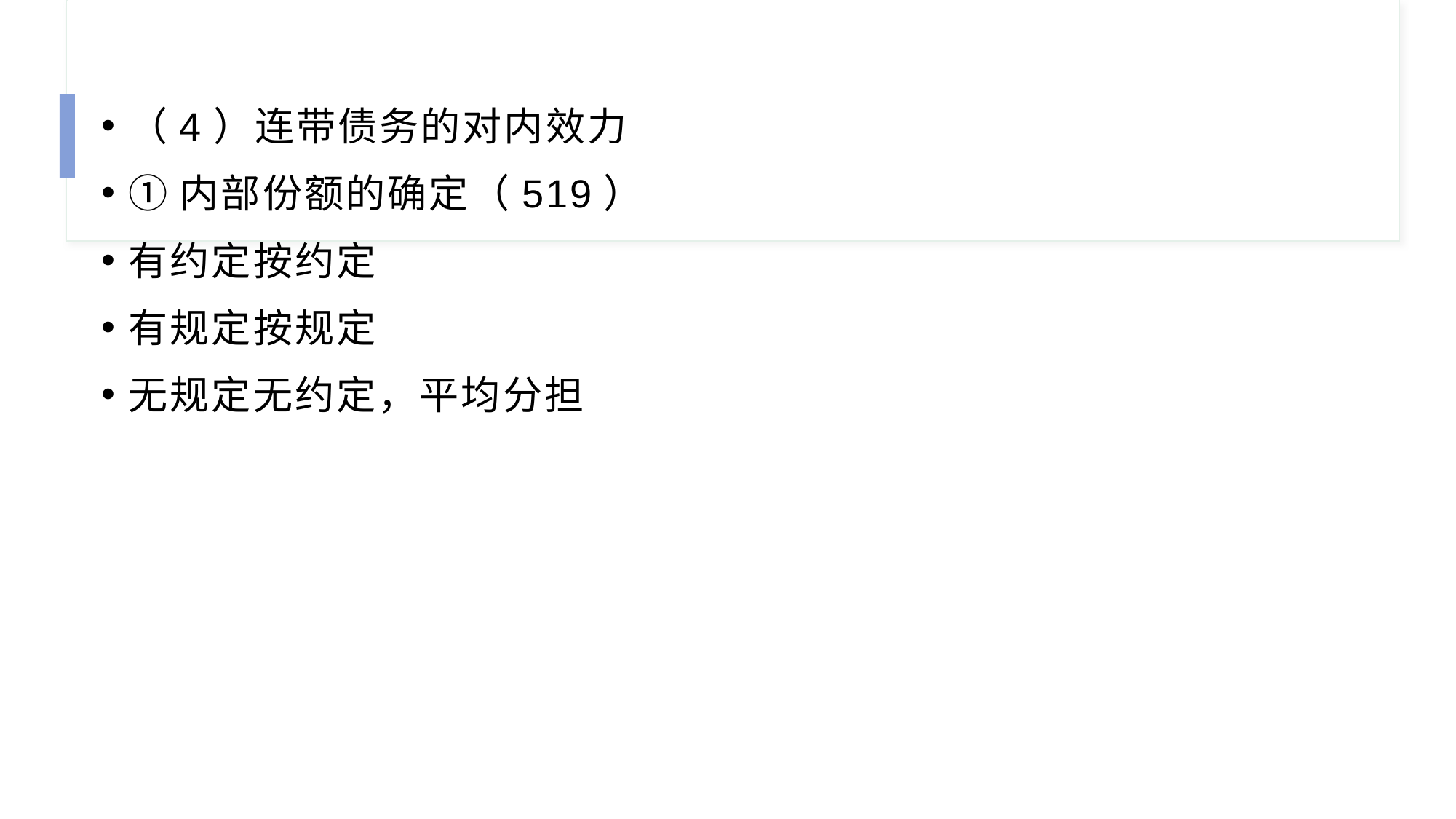

（4）连带债务的对内效力
①内部份额的确定（519）
有约定按约定
有规定按规定
无规定无约定，平均分担